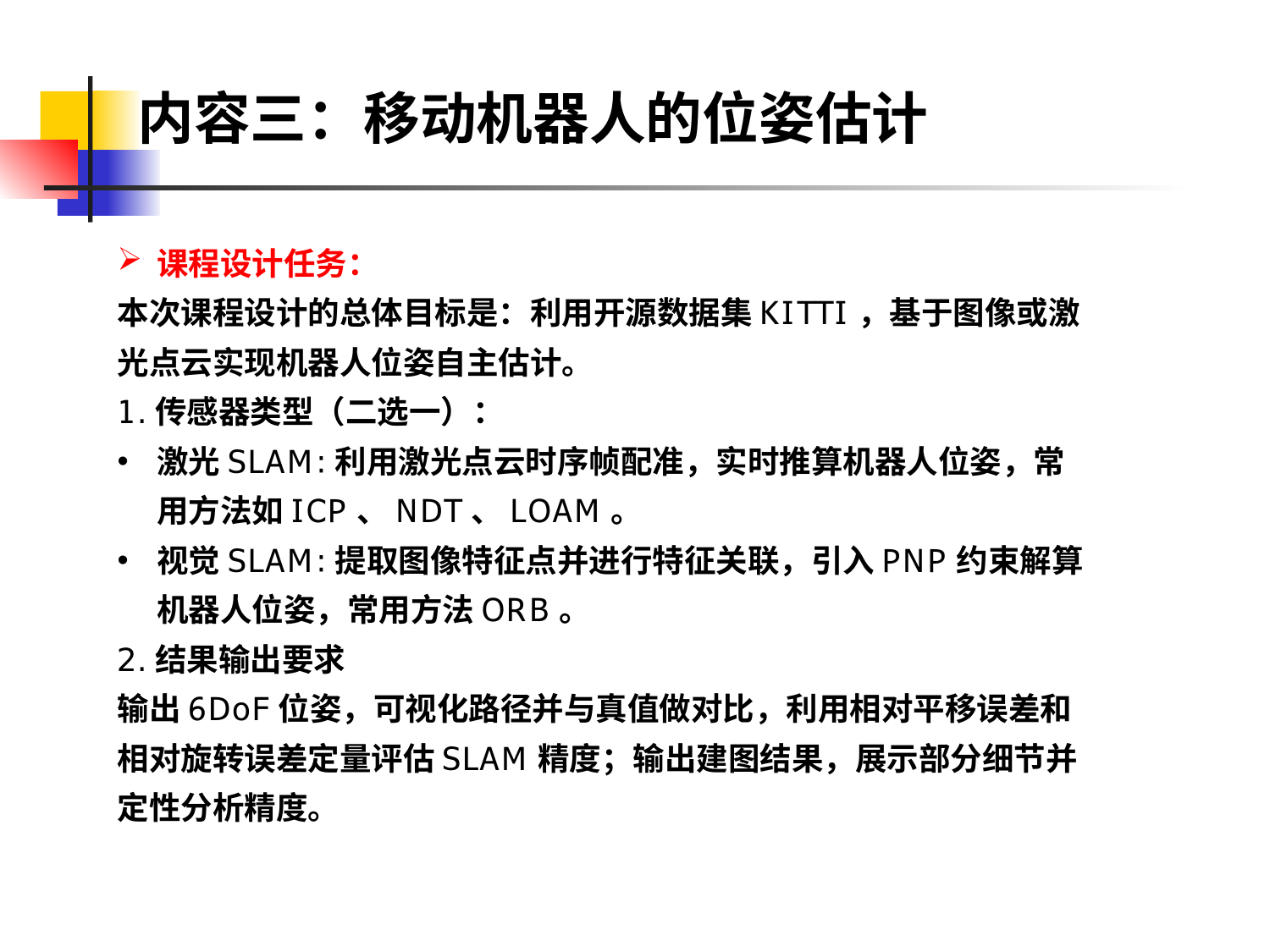

内容三：移动机器人的位姿估计
课程设计任务：
本次课程设计的总体目标是：利用开源数据集KITTI，基于图像或激光点云实现机器人位姿自主估计。
1.传感器类型（二选一）：
激光SLAM:利用激光点云时序帧配准，实时推算机器人位姿，常用方法如ICP、NDT、LOAM。
视觉SLAM:提取图像特征点并进行特征关联，引入PNP约束解算机器人位姿，常用方法ORB。
2.结果输出要求
输出6DoF位姿，可视化路径并与真值做对比，利用相对平移误差和相对旋转误差定量评估SLAM精度；输出建图结果，展示部分细节并定性分析精度。
25